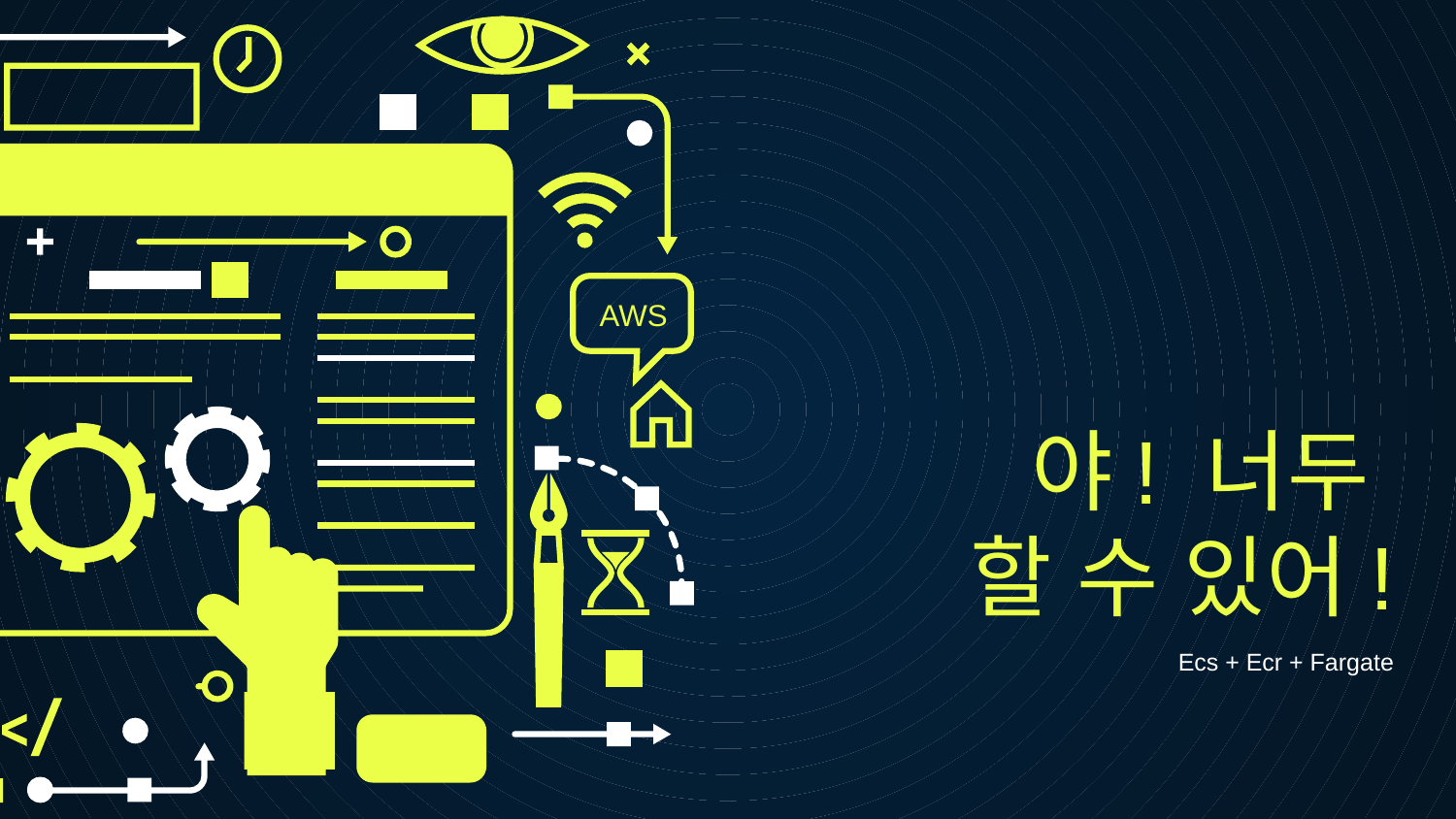

AWS

# 야! 너두 할 수 있어!

Ecs + Ecr + Fargate